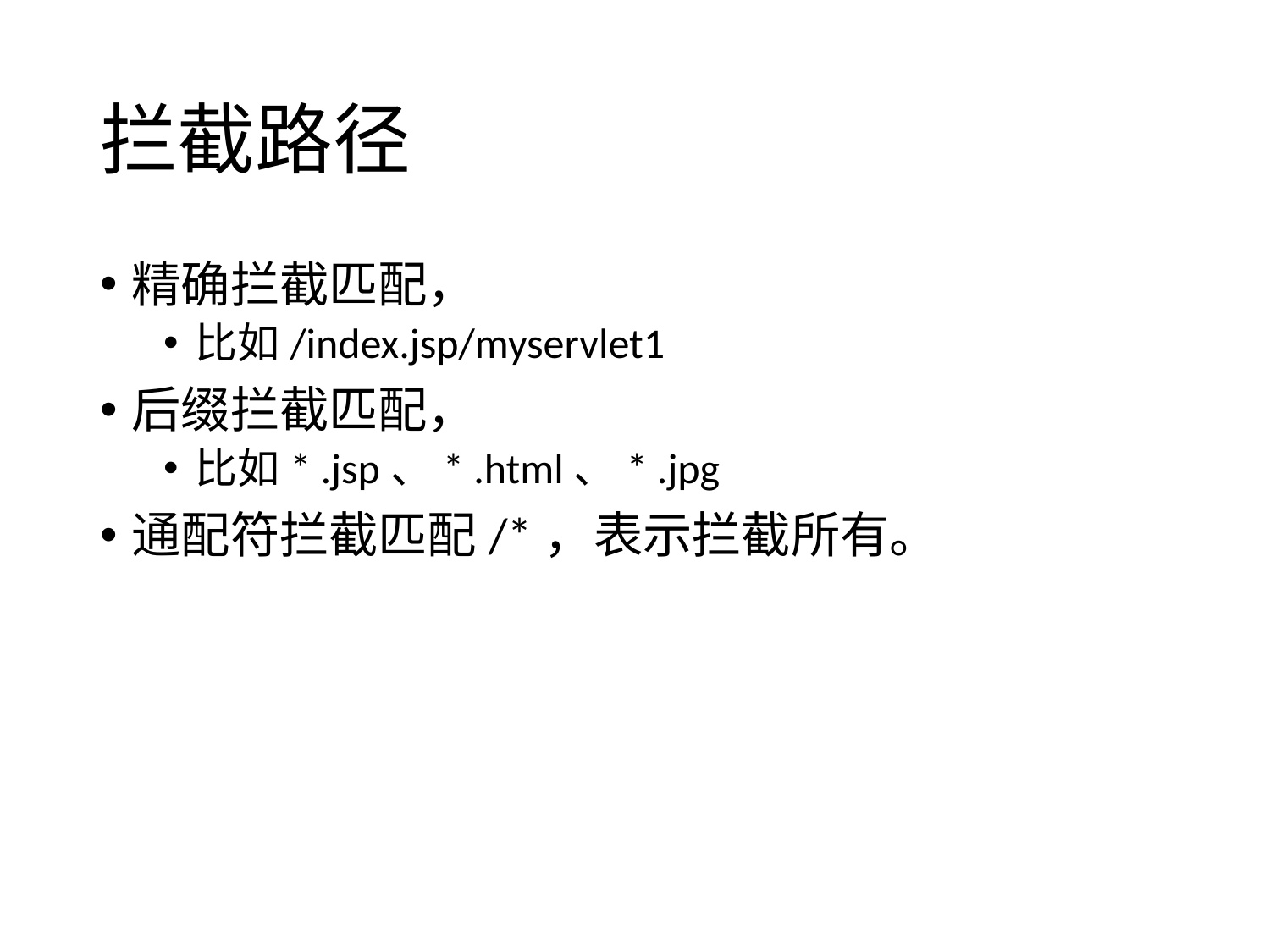

# 拦截路径
精确拦截匹配，
比如/index.jsp/myservlet1
后缀拦截匹配，
比如* .jsp、* .html、* .jpg
通配符拦截匹配/*，表示拦截所有。